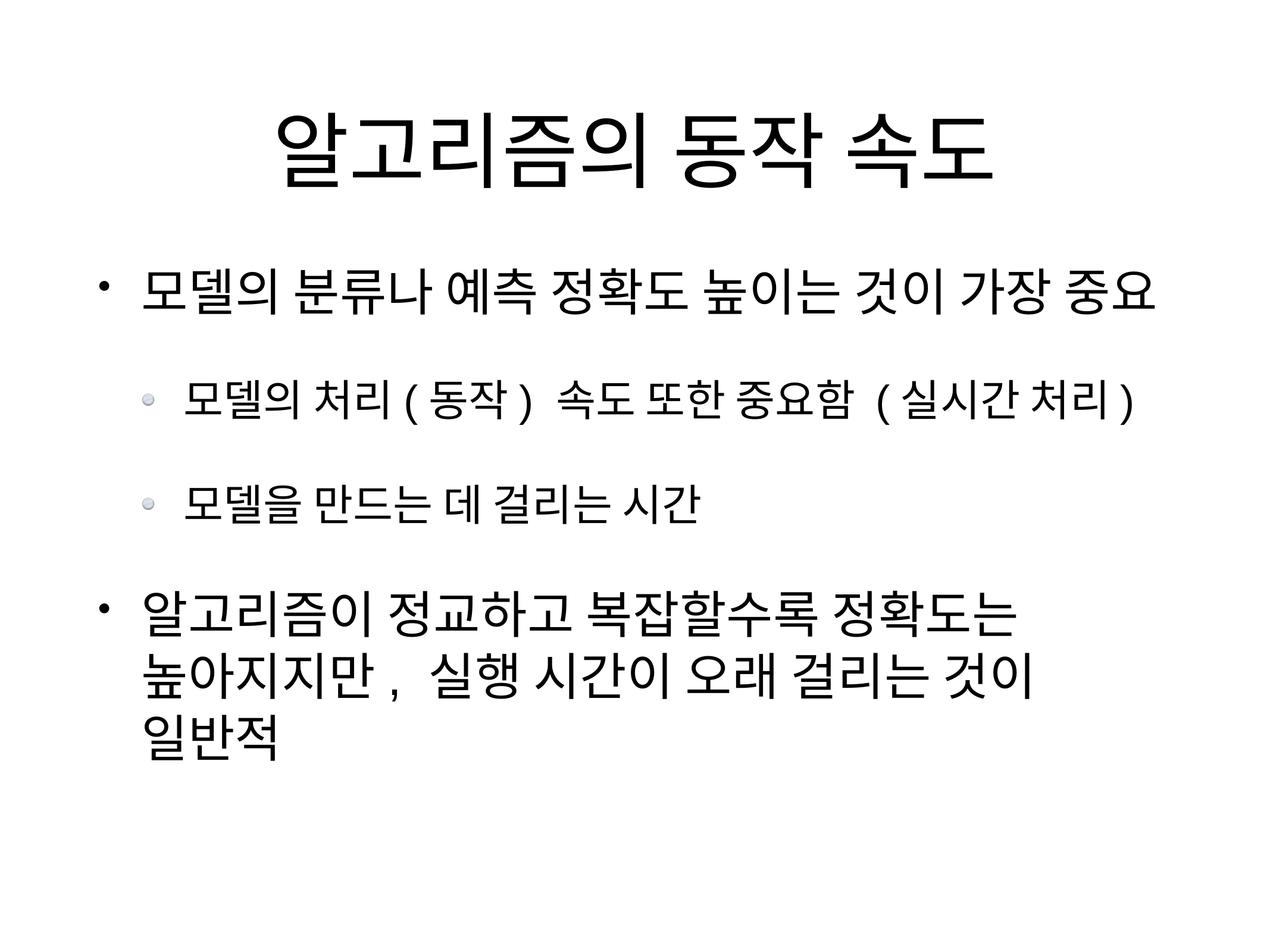

# 알고리즘의 동작 속도
모델의 분류나 예측 정확도 높이는 것이 가장 중요
모델의 처리(동작) 속도 또한 중요함 (실시간 처리)
모델을 만드는 데 걸리는 시간
알고리즘이 정교하고 복잡할수록 정확도는 높아지지만, 실행 시간이 오래 걸리는 것이 일반적
68